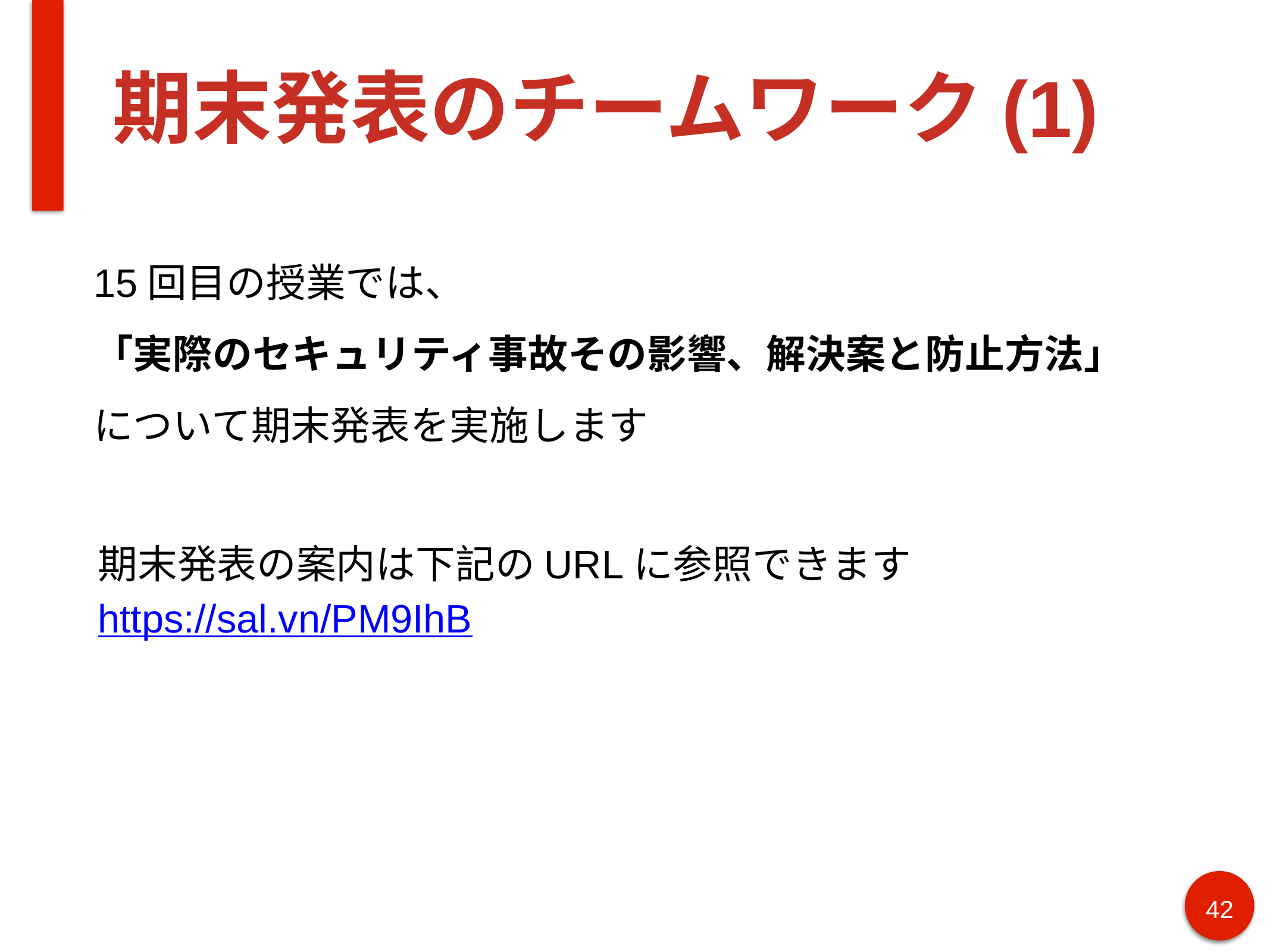

# 期末発表のチームワーク(1)
15回目の授業では、
「実際のセキュリティ事故その影響、解決案と防止方法」
について期末発表を実施します

期末発表の案内は下記のURLに参照できます
https://sal.vn/PM9IhB

42